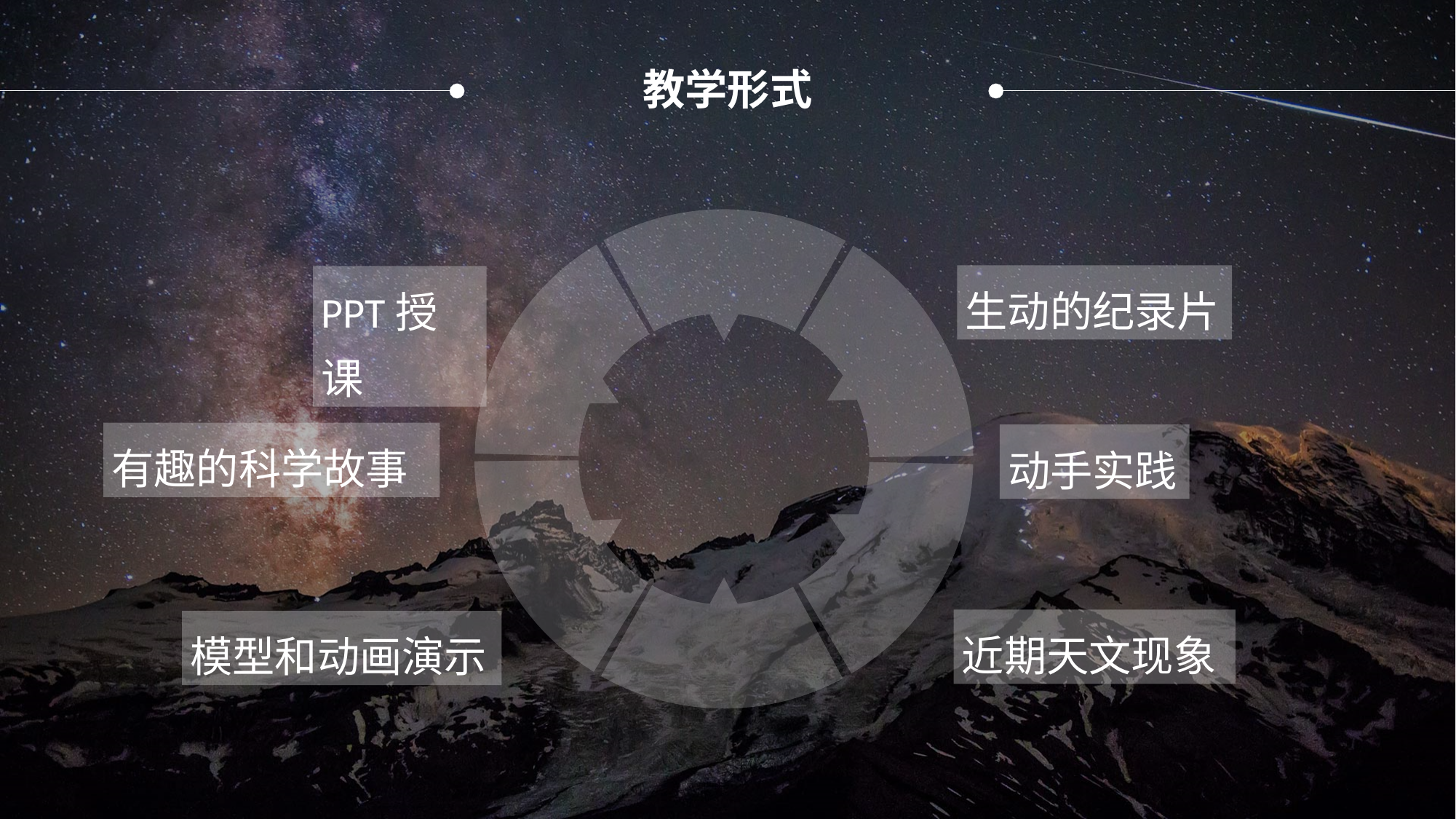

教学形式

生动的纪录片
PPT授课
有趣的科学故事
动手实践

近期天文现象
模型和动画演示